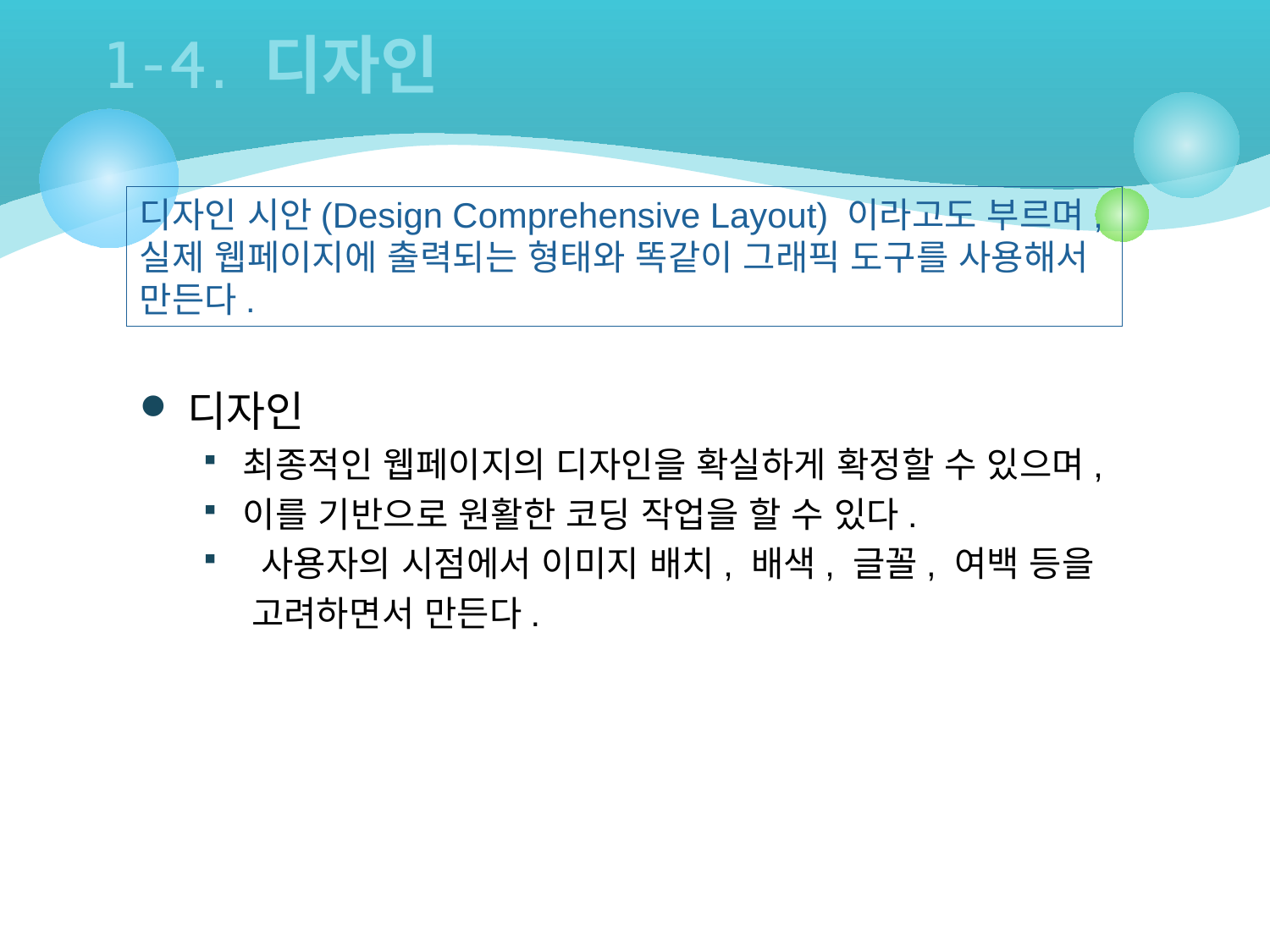

1-4. 디자인
디자인 시안(Design Comprehensive Layout) 이라고도 부르며, 실제 웹페이지에 출력되는 형태와 똑같이 그래픽 도구를 사용해서 만든다.
디자인
최종적인 웹페이지의 디자인을 확실하게 확정할 수 있으며,
이를 기반으로 원활한 코딩 작업을 할 수 있다.
 사용자의 시점에서 이미지 배치, 배색, 글꼴, 여백 등을
    고려하면서 만든다.